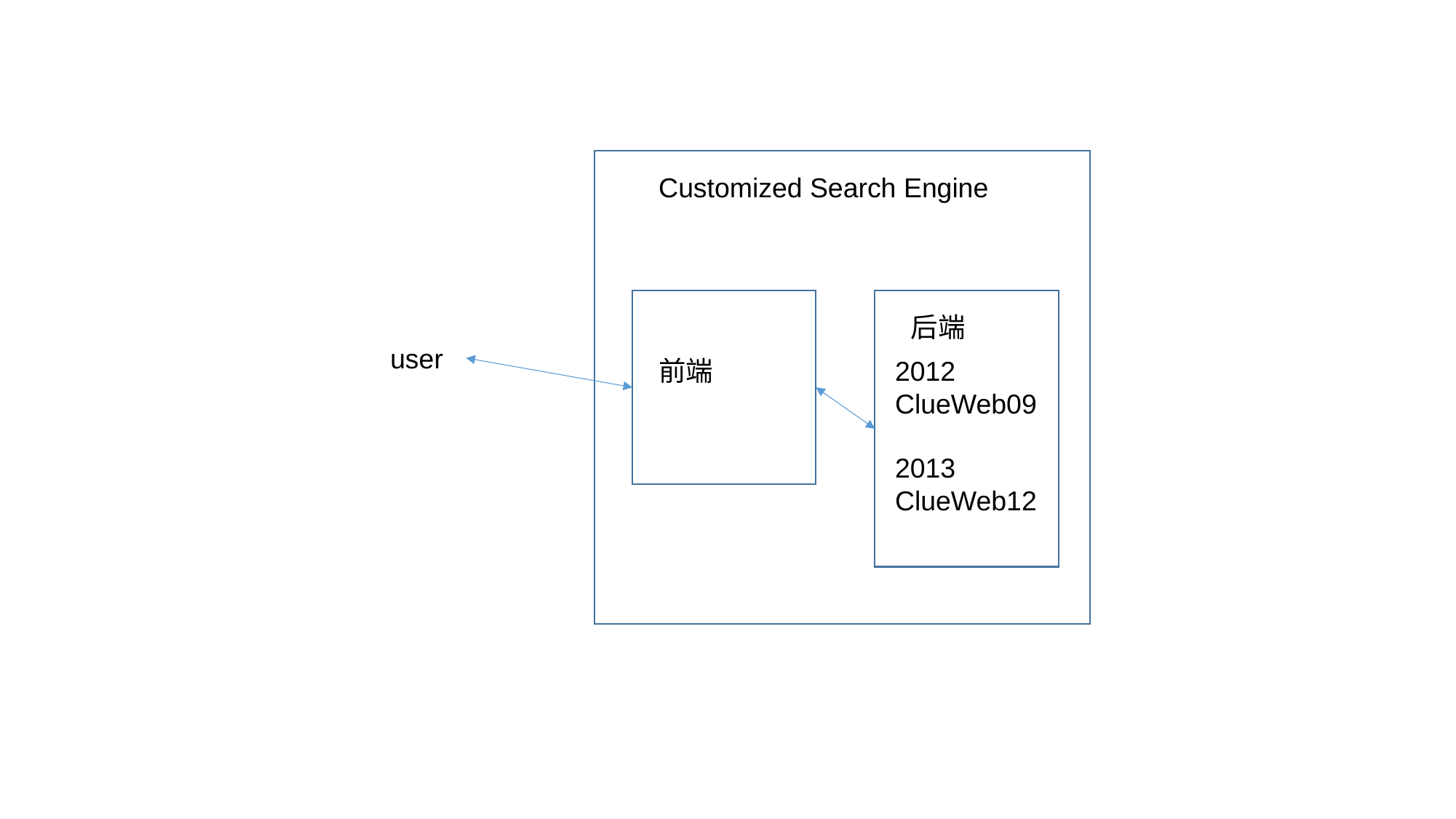

Customized Search Engine

后端
user
前端
2012 ClueWeb09
2013 ClueWeb12